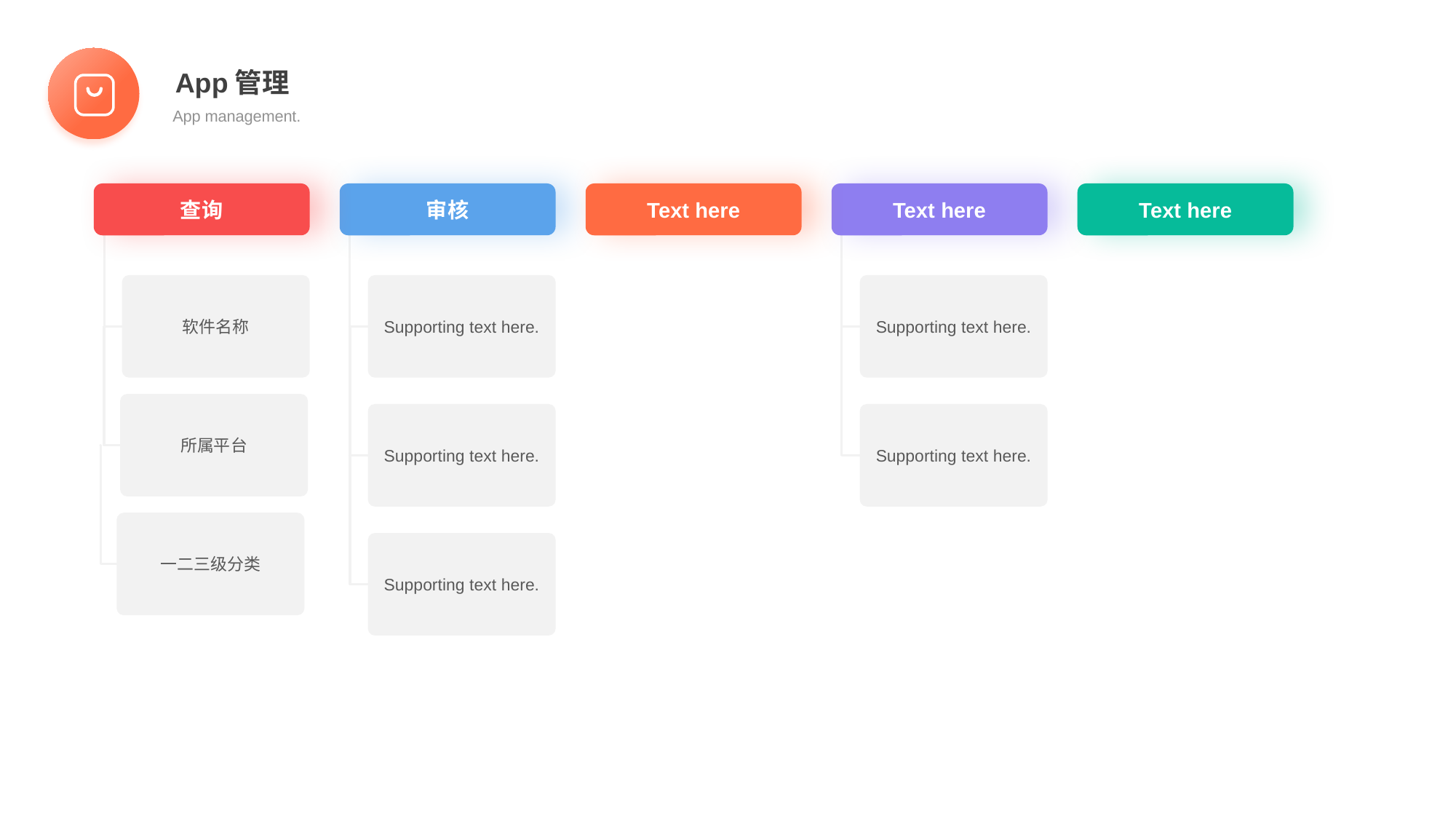

App管理
App management.
查询
审核
Text here
Text here
Text here
软件名称
Supporting text here.
Supporting text here.
Supporting text here.
Supporting text here.
Supporting text here.
所属平台
一二三级分类